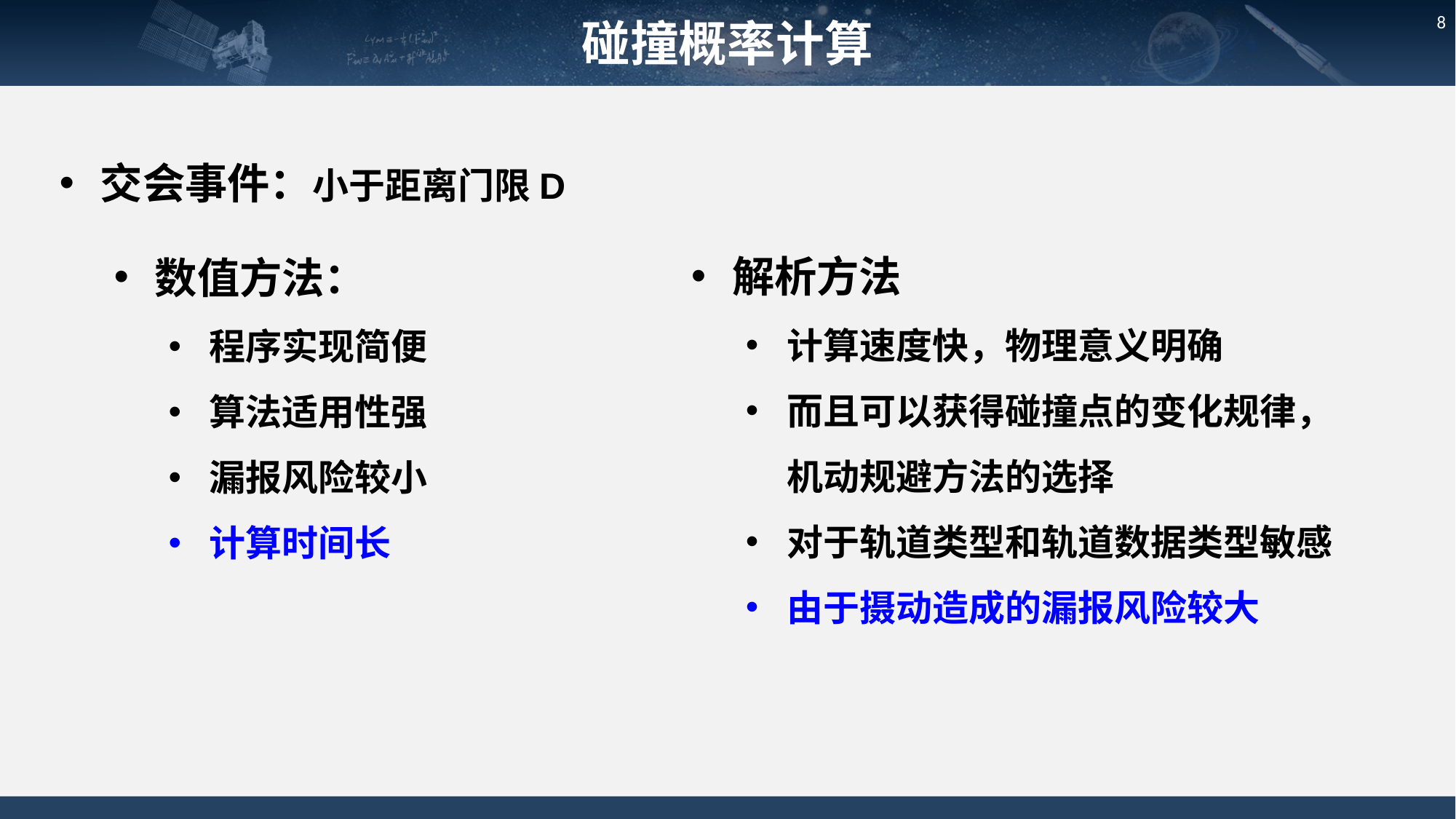

碰撞概率计算
8
交会事件：小于距离门限D
数值方法：
程序实现简便
算法适用性强
漏报风险较小
计算时间长

解析方法
计算速度快，物理意义明确
而且可以获得碰撞点的变化规律，机动规避方法的选择
对于轨道类型和轨道数据类型敏感
由于摄动造成的漏报风险较大